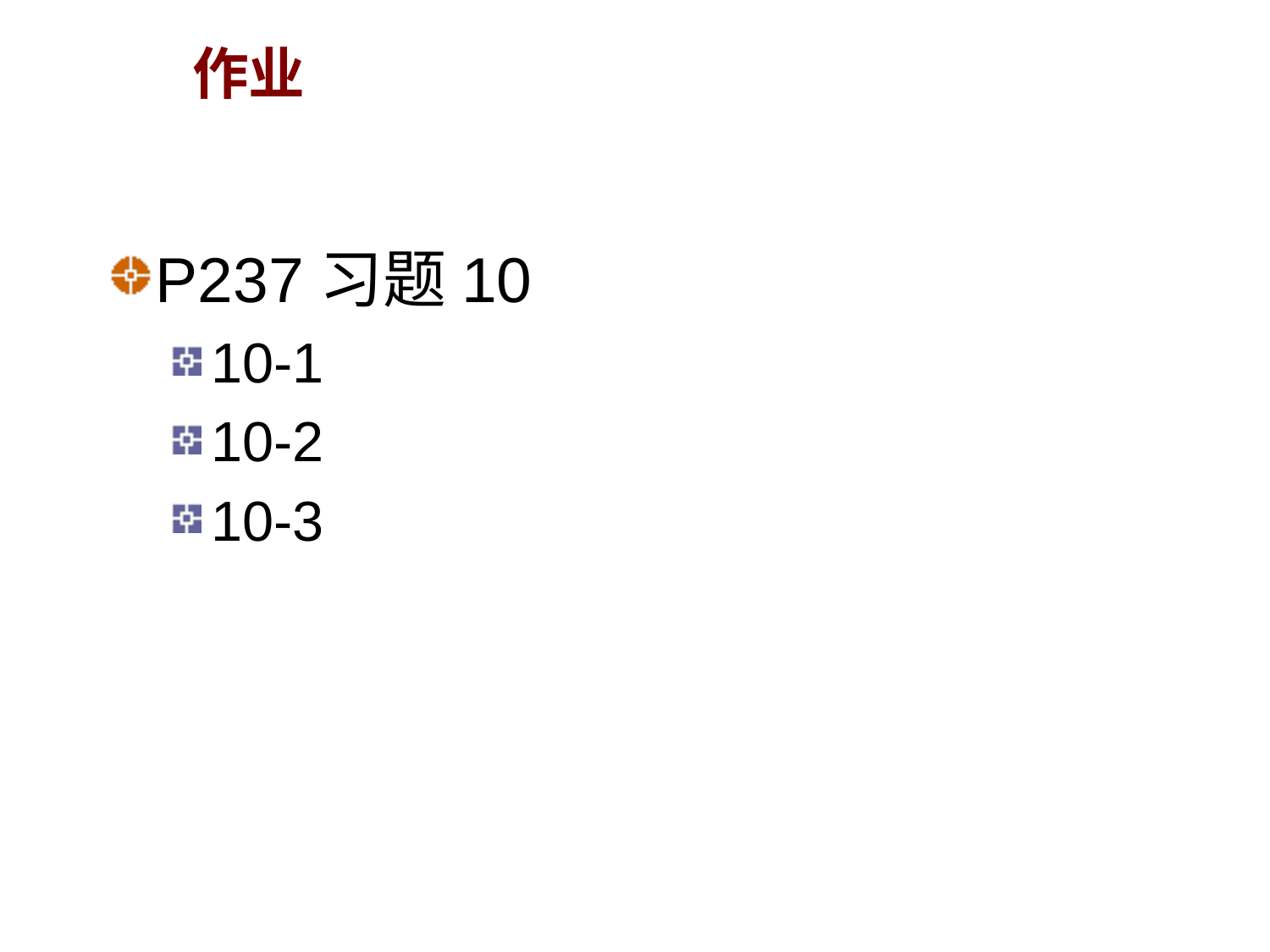

# 作业
P237习题10
10-1
10-2
10-3
235